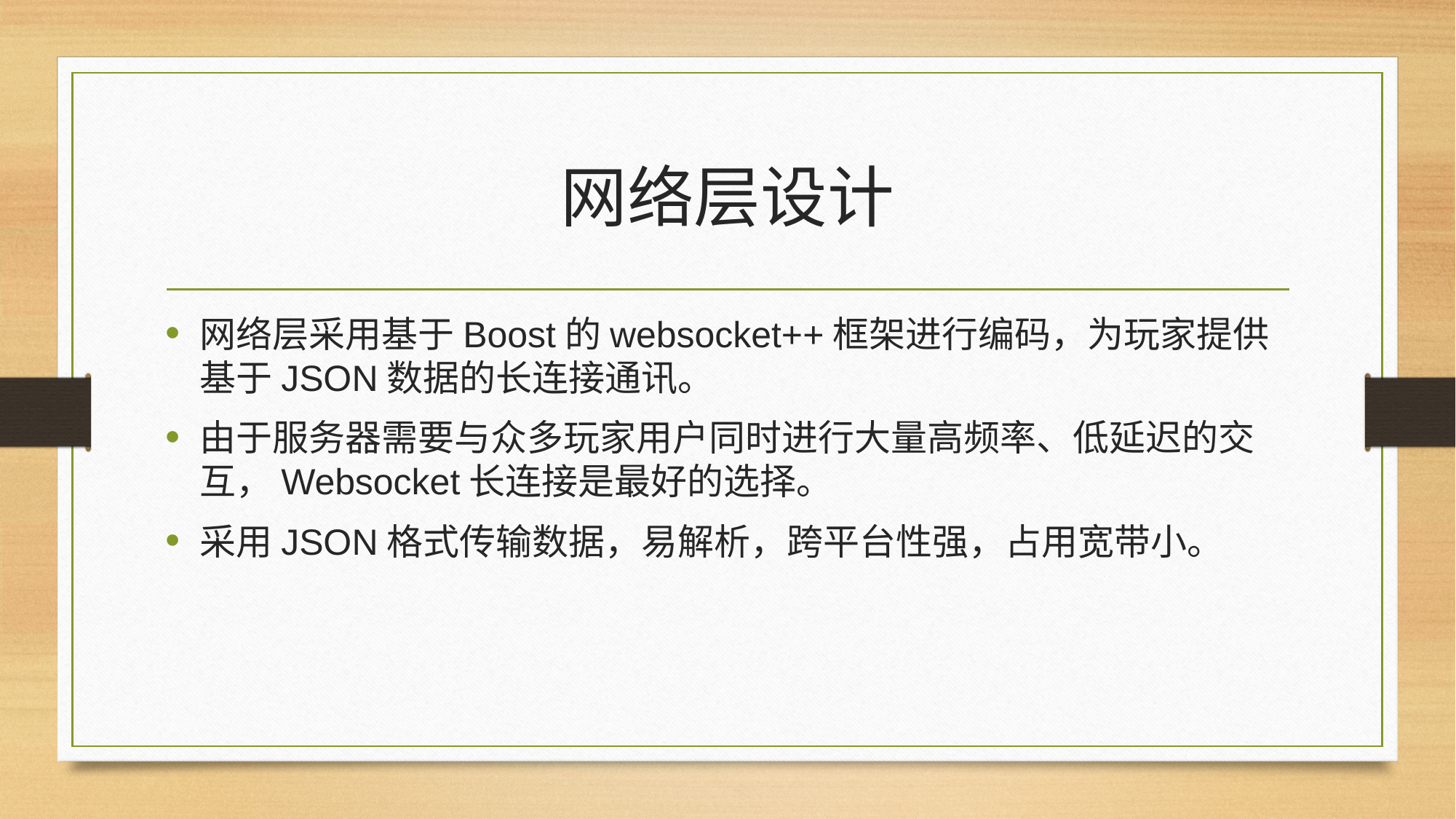

# 网络层设计
网络层采用基于Boost的websocket++框架进行编码，为玩家提供基于JSON数据的长连接通讯。
由于服务器需要与众多玩家用户同时进行大量高频率、低延迟的交互，Websocket长连接是最好的选择。
采用JSON格式传输数据，易解析，跨平台性强，占用宽带小。